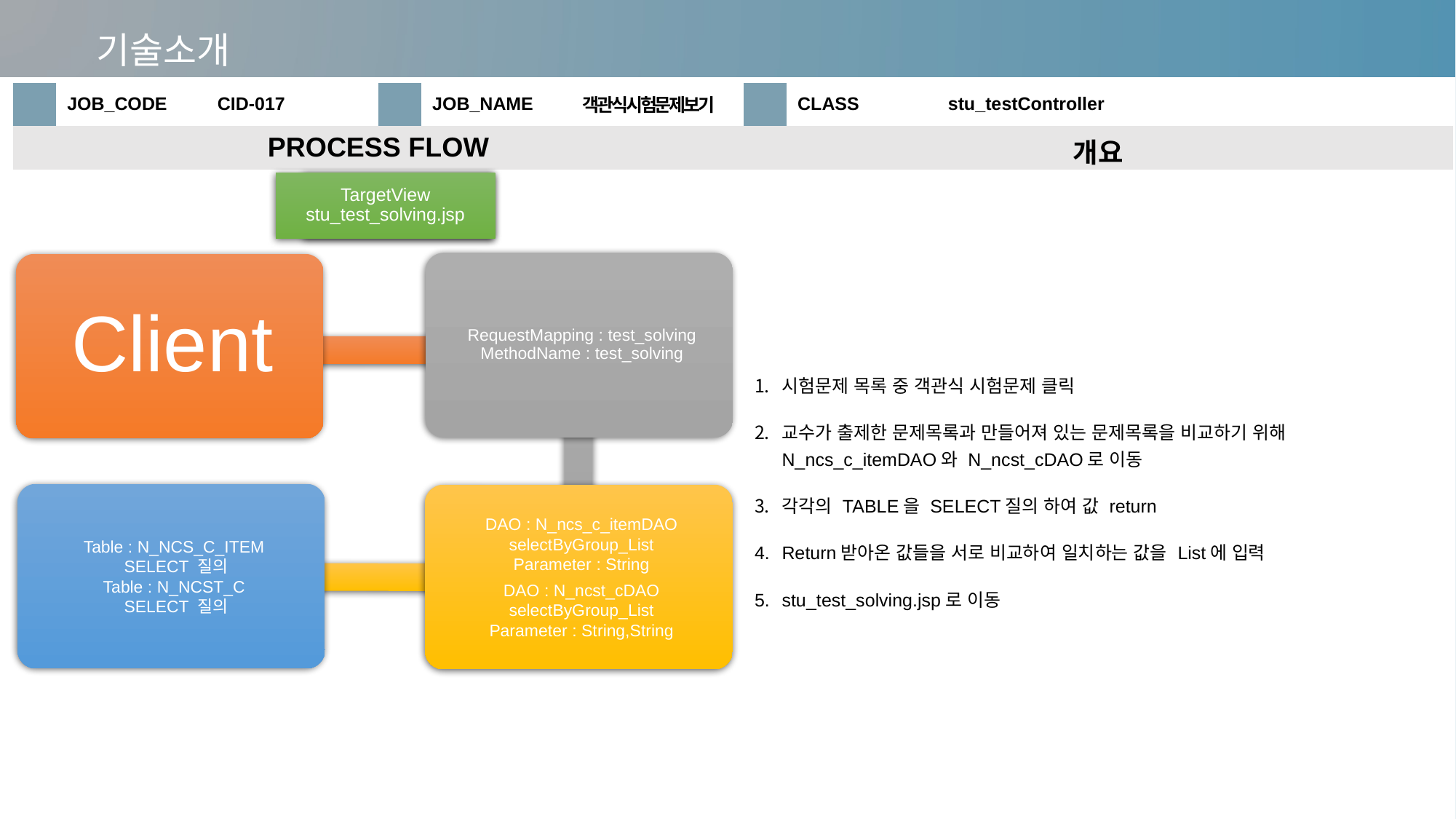

기술소개

|  | JOB\_CODE | CID-017 |  | JOB\_NAME | 객관식시험문제보기 |  | CLASS | stu\_testController |
| --- | --- | --- | --- | --- | --- | --- | --- | --- |
| PROCESS FLOW |  |  |  |  |  | 개요 |  |  |
|  |  |  |  |  |  | 시험문제 목록 중 객관식 시험문제 클릭 교수가 출제한 문제목록과 만들어져 있는 문제목록을 비교하기 위해 N\_ncs\_c\_itemDAO와 N\_ncst\_cDAO로 이동 각각의 TABLE을 SELECT질의 하여 값 return Return받아온 값들을 서로 비교하여 일치하는 값을 List에 입력 stu\_test\_solving.jsp로 이동 |  |  |
TargetView
stu_test_solving.jsp

Client
RequestMapping : test_solving
MethodName : test_solving
DAO : N_ncs_c_itemDAO
selectByGroup_List
Parameter : String
DAO : N_ncst_cDAO
selectByGroup_List
Parameter : String,String
Table : N_NCS_C_ITEM
 SELECT 질의
Table : N_NCST_C
 SELECT 질의